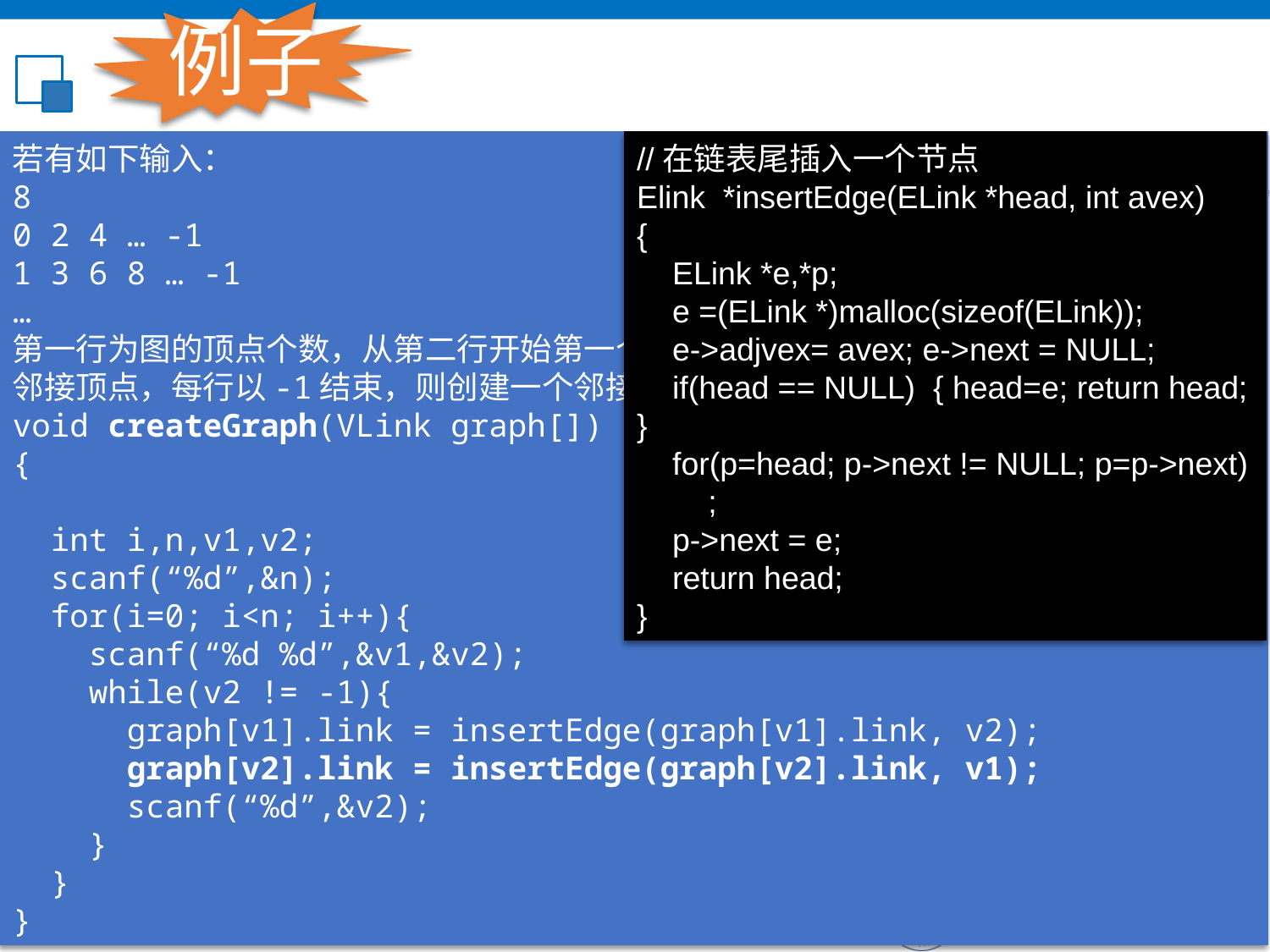

例子
若有如下输入：
8
0 2 4 … -1
1 3 6 8 … -1
…
第一行为图的顶点个数，从第二行开始第一个数为顶点序号，第二个数字开始为该顶点的邻接顶点，每行以-1结束，则创建一个邻接表存储的图算法如下：
void createGraph(VLink graph[])
{

  int i,n,v1,v2;
  scanf(“%d”,&n);
  for(i=0; i<n; i++){
    scanf(“%d %d”,&v1,&v2);
    while(v2 != -1){
      graph[v1].link = insertEdge(graph[v1].link, v2);
      graph[v2].link = insertEdge(graph[v2].link, v1);
      scanf(“%d”,&v2);
    }
  }
}
//在链表尾插入一个节点
Elink  *insertEdge(ELink *head, int avex)
{
    ELink *e,*p;
    e =(ELink *)malloc(sizeof(ELink));
    e->adjvex= avex; e->next = NULL;
    if(head == NULL)  { head=e; return head; }
    for(p=head; p->next != NULL; p=p->next)
        ;
    p->next = e;
    return head;
}
6/5/2022
35